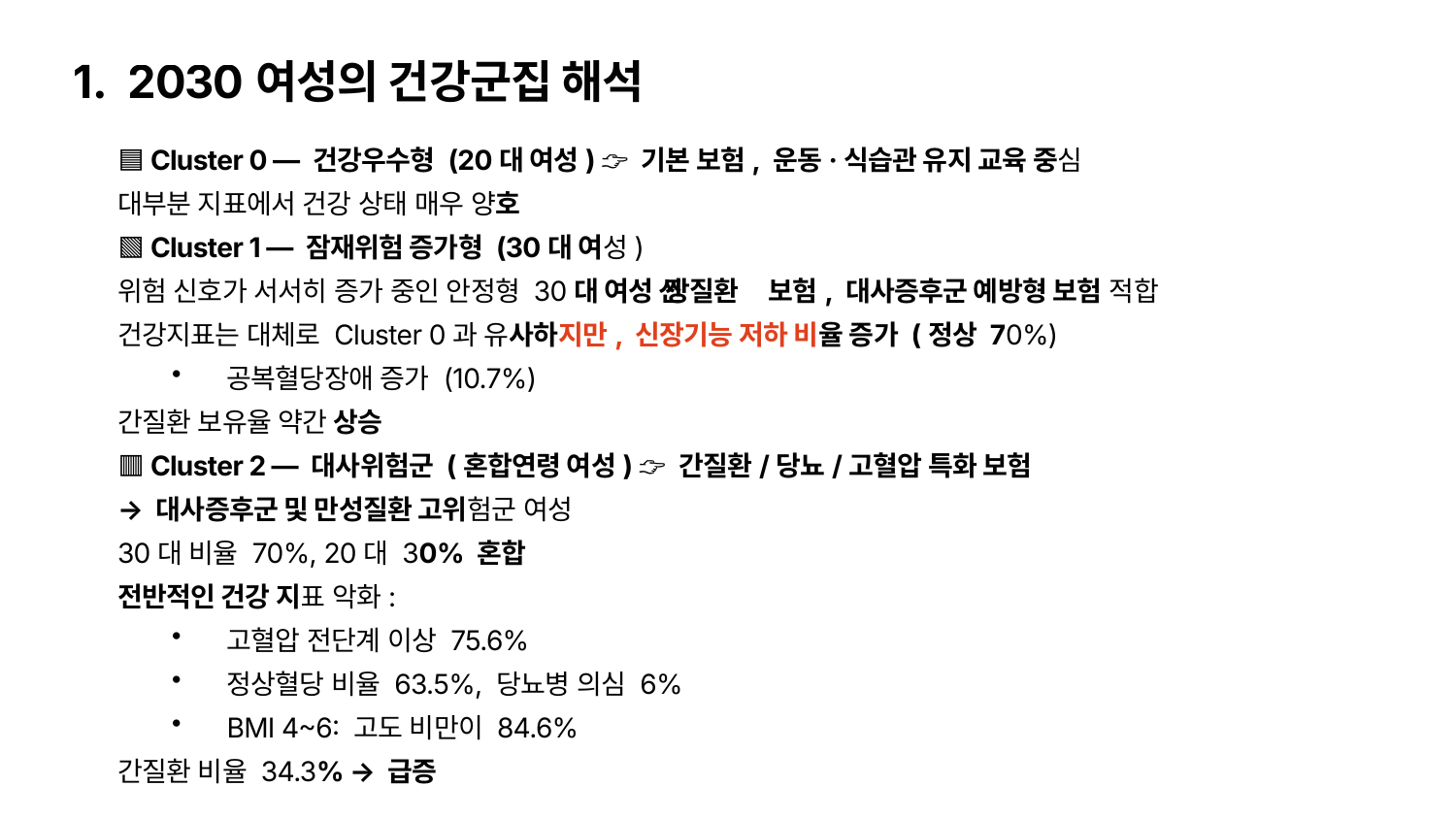

2030여성의 건강군집 해석
🟦 Cluster 0 — 건강우수형 (20대 여성) 👉 기본 보험, 운동·식습관 유지 교육 중심
대부분 지표에서 건강 상태 매우 양호
🟩 Cluster 1 — 잠재위험 증가형 (30대 여성)
위험 신호가 서서히 증가 중인 안정형 30대 여성 👉 신장질환 보험, 대사증후군 예방형 보험 적합
건강지표는 대체로 Cluster 0과 유사하지만, 신장기능 저하 비율 증가 (정상 70%)
공복혈당장애 증가 (10.7%)
간질환 보유율 약간 상승
🟥 Cluster 2 — 대사위험군 (혼합연령 여성) 👉 간질환/당뇨/고혈압 특화 보험
→ 대사증후군 및 만성질환 고위험군 여성
30대 비율 70%, 20대 30% 혼합
전반적인 건강 지표 악화:
고혈압 전단계 이상 75.6%
정상혈당 비율 63.5%, 당뇨병 의심 6%
BMI 4~6: 고도 비만이 84.6%
간질환 비율 34.3% → 급증